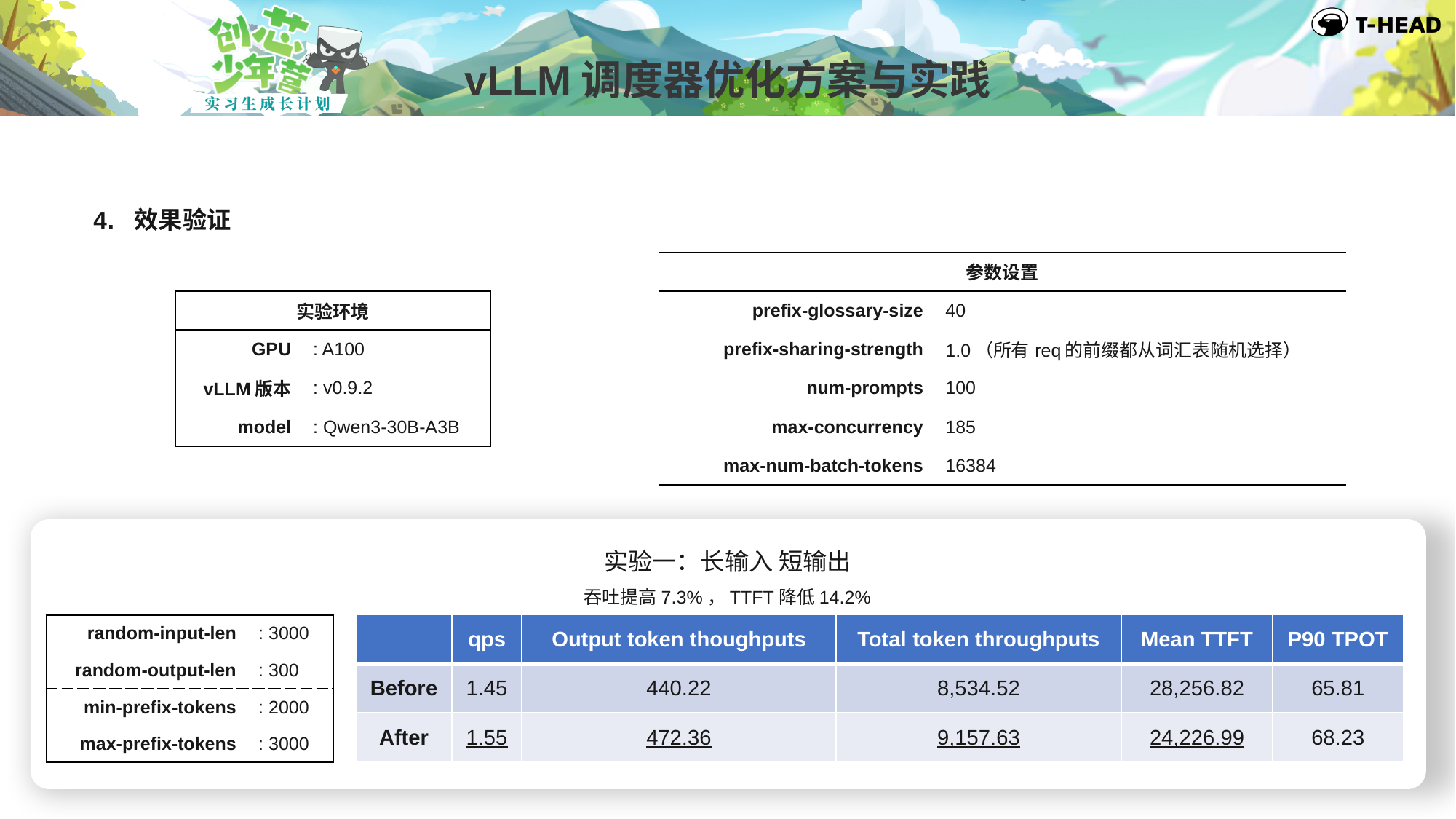

vLLM调度器优化方案与实践
效果验证
| 参数设置 |  |
| --- | --- |
| prefix-glossary-size | 40 |
| prefix-sharing-strength | 1.0（所有req的前缀都从词汇表随机选择） |
| num-prompts | 100 |
| max-concurrency | 185 |
| max-num-batch-tokens | 16384 |
| 实验环境 |  |
| --- | --- |
| GPU | : A100 |
| vLLM版本 | : v0.9.2 |
| model | : Qwen3-30B-A3B |

实验一：长输入 短输出
吞吐提高7.3%，TTFT降低14.2%
|  | qps | Output token thoughputs | Total token throughputs | Mean TTFT | P90 TPOT |
| --- | --- | --- | --- | --- | --- |
| Before | 1.45 | 440.22 | 8,534.52 | 28,256.82 | 65.81 |
| After | 1.55 | 472.36 | 9,157.63 | 24,226.99 | 68.23 |
| random-input-len | : 3000 |
| --- | --- |
| random-output-len | : 300 |
| min-prefix-tokens | : 2000 |
| max-prefix-tokens | : 3000 |